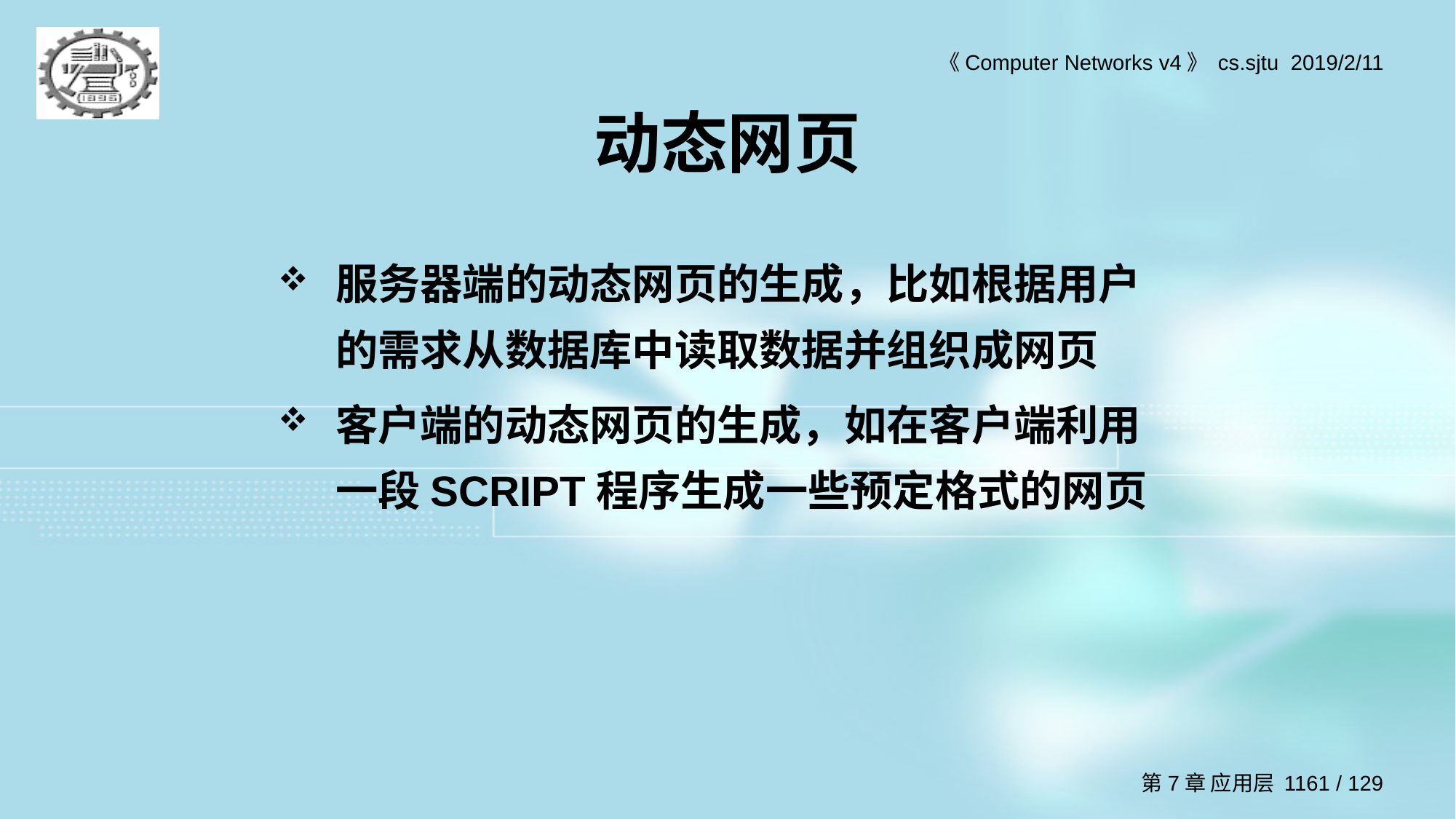

# 动态网页
服务器端的动态网页的生成，比如根据用户的需求从数据库中读取数据并组织成网页
客户端的动态网页的生成，如在客户端利用一段SCRIPT程序生成一些预定格式的网页